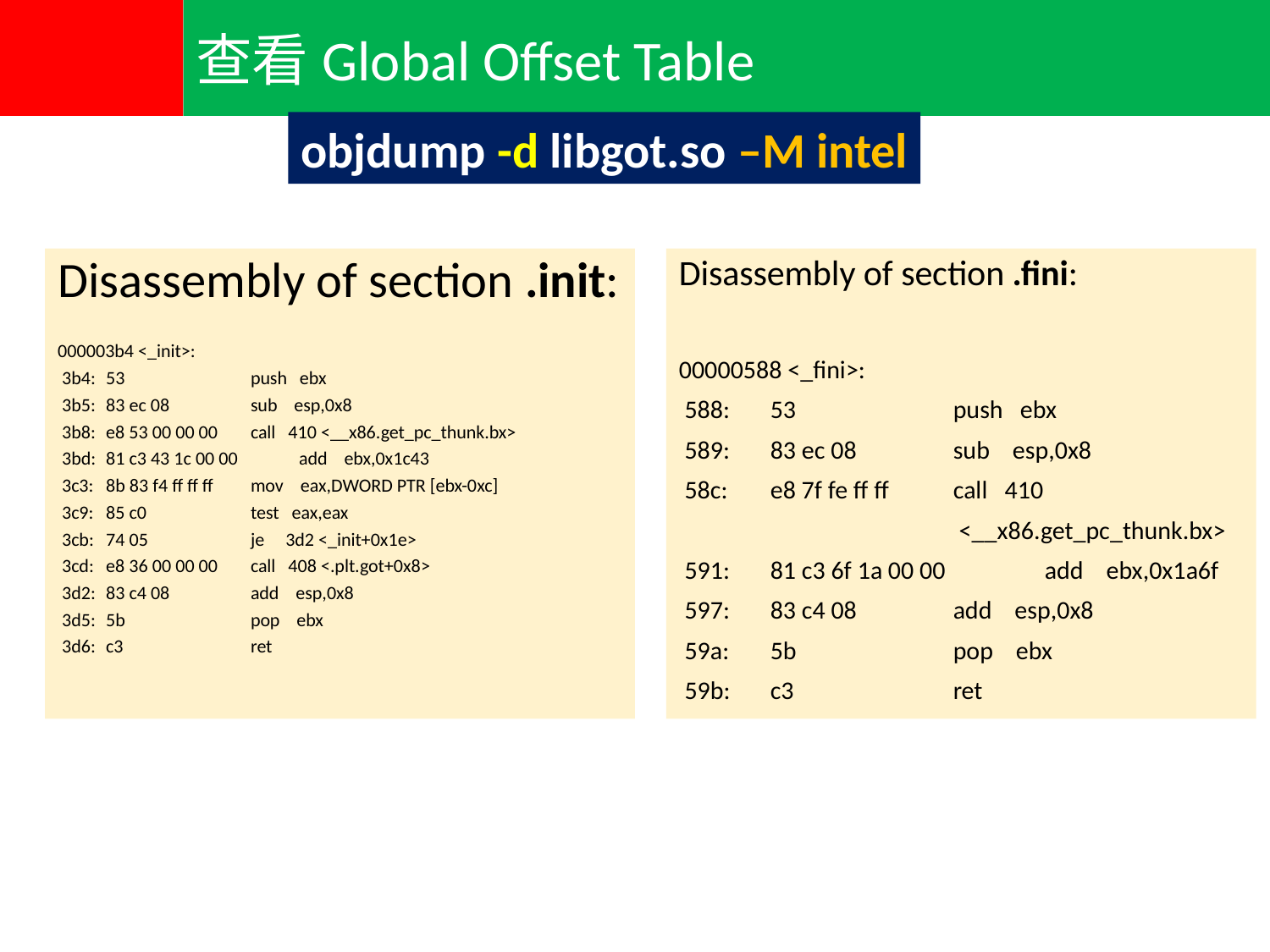

查看Global Offset Table
objdump -d libgot.so –M intel
Disassembly of section .init:

000003b4 <_init>:
 3b4:	53                   	push   ebx
 3b5:	83 ec 08             	sub    esp,0x8
 3b8:	e8 53 00 00 00       	call   410 <__x86.get_pc_thunk.bx>
 3bd:	81 c3 43 1c 00 00    	add    ebx,0x1c43
 3c3:	8b 83 f4 ff ff ff    	mov    eax,DWORD PTR [ebx-0xc]
 3c9:	85 c0                	test   eax,eax
 3cb:	74 05                	je     3d2 <_init+0x1e>
 3cd:	e8 36 00 00 00       	call   408 <.plt.got+0x8>
 3d2:	83 c4 08             	add    esp,0x8
 3d5:	5b                   	pop    ebx
 3d6:	c3                   	ret
Disassembly of section .fini:

00000588 <_fini>:
 588:	53                   	push   ebx
 589:	83 ec 08             	sub    esp,0x8
 58c:	e8 7f fe ff ff       	call   410
                                                 <__x86.get_pc_thunk.bx>
 591:	81 c3 6f 1a 00 00    	add    ebx,0x1a6f
 597:	83 c4 08             	add    esp,0x8
 59a:	5b                   	pop    ebx
 59b:	c3                   	ret